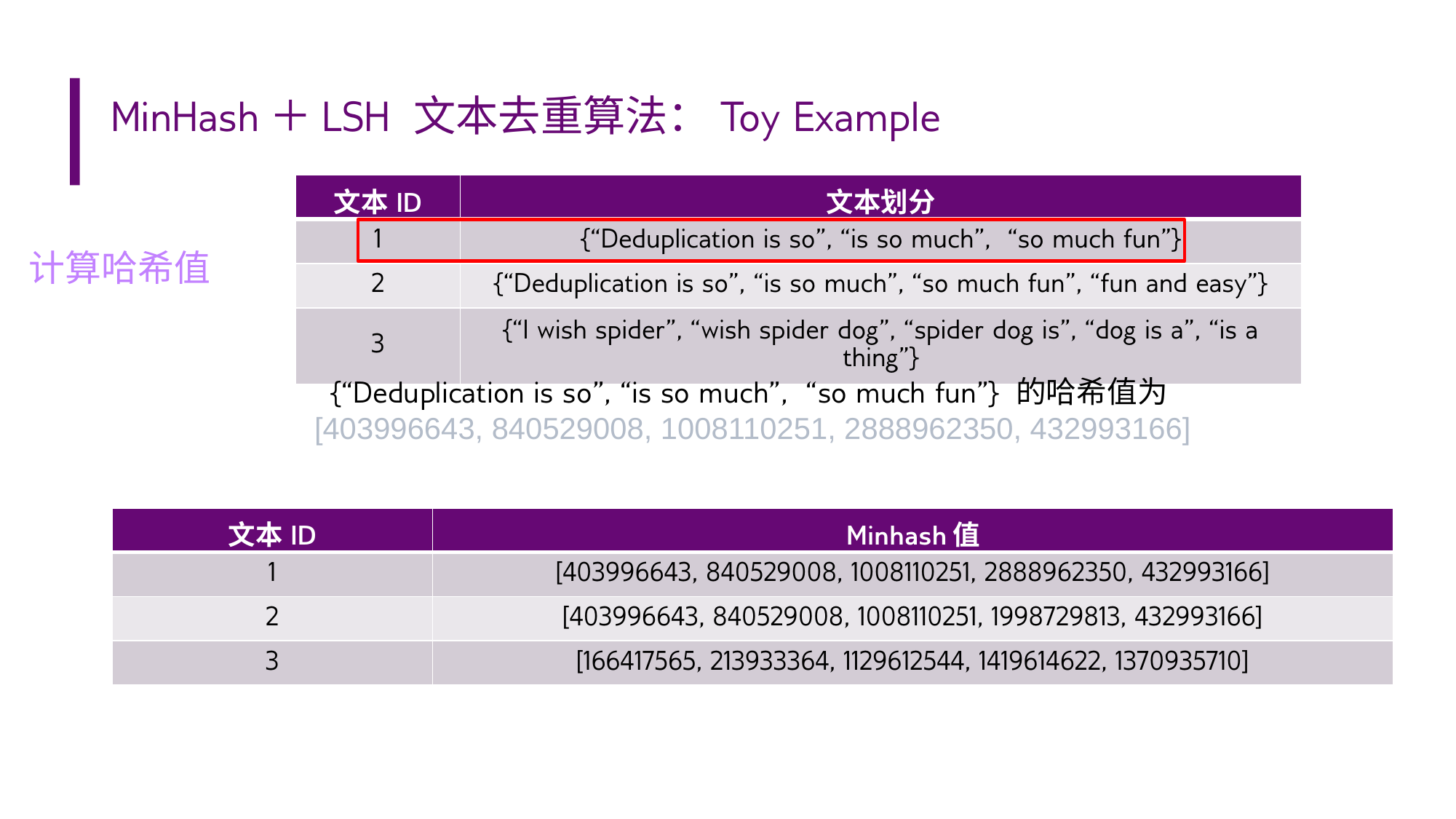

# MinHash＋LSH 文本去重算法：Toy Example
| 文本ID | 文本划分 |
| --- | --- |
| 1 | {“Deduplication is so”, “is so much”, “so much fun”} |
| 2 | {“Deduplication is so”, “is so much”, “so much fun”, “fun and easy”} |
| 3 | {“I wish spider”, “wish spider dog”, “spider dog is”, “dog is a”, “is a thing”} |

计算哈希值
{“Deduplication is so”, “is so much”,  “so much fun”} 的哈希值为[403996643, 840529008, 1008110251, 2888962350, 432993166]
| 文本ID | Minhash值 |
| --- | --- |
| 1 | [403996643, 840529008, 1008110251, 2888962350, 432993166] |
| 2 | [403996643, 840529008, 1008110251, 1998729813, 432993166] |
| 3 | [166417565, 213933364, 1129612544, 1419614622, 1370935710] |